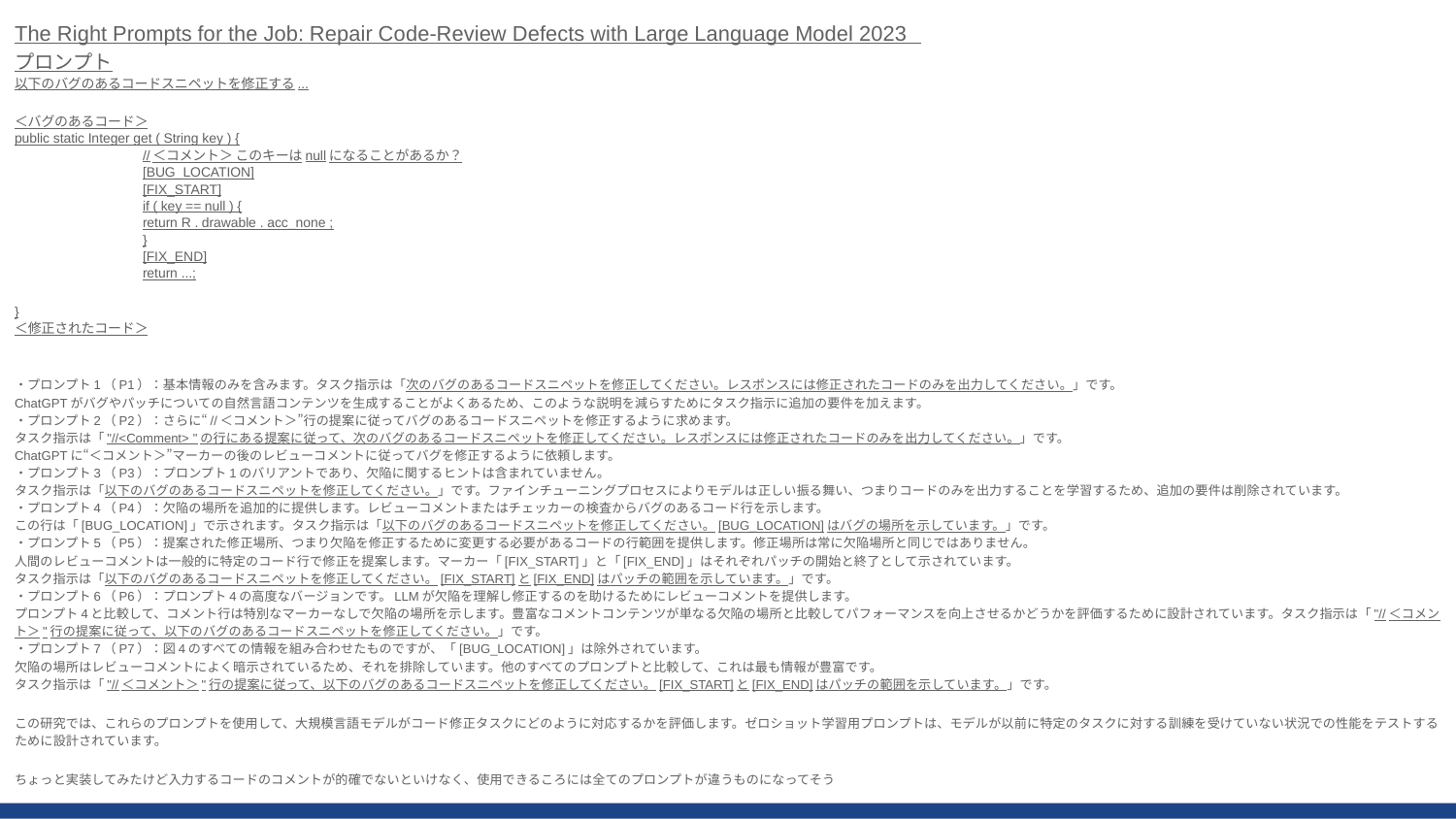

The Right Prompts for the Job: Repair Code-Review Defects with Large Language Model 2023
プロンプト
以下のバグのあるコードスニペットを修正する...
＜バグのあるコード＞
public static Integer get ( String key ) {
	//＜コメント＞ このキーはnullになることがあるか？
	[BUG_LOCATION]
	[FIX_START]
	if ( key == null ) {
		return R . drawable . acc_none ;
	}
	[FIX_END]
	return ...;
}
＜修正されたコード＞
・プロンプト1（P1）：基本情報のみを含みます。タスク指示は「次のバグのあるコードスニペットを修正してください。レスポンスには修正されたコードのみを出力してください。」です。
ChatGPTがバグやパッチについての自然言語コンテンツを生成することがよくあるため、このような説明を減らすためにタスク指示に追加の要件を加えます。
・プロンプト2（P2）：さらに“//＜コメント＞”行の提案に従ってバグのあるコードスニペットを修正するように求めます。
タスク指示は「"//<Comment> "の行にある提案に従って、次のバグのあるコードスニペットを修正してください。レスポンスには修正されたコードのみを出力してください。」です。
ChatGPTに“＜コメント＞”マーカーの後のレビューコメントに従ってバグを修正するように依頼します。
・プロンプト3（P3）：プロンプト1のバリアントであり、欠陥に関するヒントは含まれていません。
タスク指示は「以下のバグのあるコードスニペットを修正してください。」です。ファインチューニングプロセスによりモデルは正しい振る舞い、つまりコードのみを出力することを学習するため、追加の要件は削除されています。
・プロンプト4（P4）：欠陥の場所を追加的に提供します。レビューコメントまたはチェッカーの検査からバグのあるコード行を示します。
この行は「[BUG_LOCATION]」で示されます。タスク指示は「以下のバグのあるコードスニペットを修正してください。[BUG_LOCATION]はバグの場所を示しています。」です。
・プロンプト5（P5）：提案された修正場所、つまり欠陥を修正するために変更する必要があるコードの行範囲を提供します。修正場所は常に欠陥場所と同じではありません。
人間のレビューコメントは一般的に特定のコード行で修正を提案します。マーカー「[FIX_START]」と「[FIX_END]」はそれぞれパッチの開始と終了として示されています。
タスク指示は「以下のバグのあるコードスニペットを修正してください。[FIX_START]と[FIX_END]はパッチの範囲を示しています。」です。
・プロンプト6（P6）：プロンプト4の高度なバージョンです。LLMが欠陥を理解し修正するのを助けるためにレビューコメントを提供します。
プロンプト4と比較して、コメント行は特別なマーカーなしで欠陥の場所を示します。豊富なコメントコンテンツが単なる欠陥の場所と比較してパフォーマンスを向上させるかどうかを評価するために設計されています。タスク指示は「"//＜コメント＞"行の提案に従って、以下のバグのあるコードスニペットを修正してください。」です。
・プロンプト7（P7）：図4のすべての情報を組み合わせたものですが、「[BUG_LOCATION]」は除外されています。
欠陥の場所はレビューコメントによく暗示されているため、それを排除しています。他のすべてのプロンプトと比較して、これは最も情報が豊富です。
タスク指示は「"//＜コメント＞"行の提案に従って、以下のバグのあるコードスニペットを修正してください。[FIX_START]と[FIX_END]はパッチの範囲を示しています。」です。
この研究では、これらのプロンプトを使用して、大規模言語モデルがコード修正タスクにどのように対応するかを評価します。ゼロショット学習用プロンプトは、モデルが以前に特定のタスクに対する訓練を受けていない状況での性能をテストするために設計されています。
ちょっと実装してみたけど入力するコードのコメントが的確でないといけなく、使用できるころには全てのプロンプトが違うものになってそう